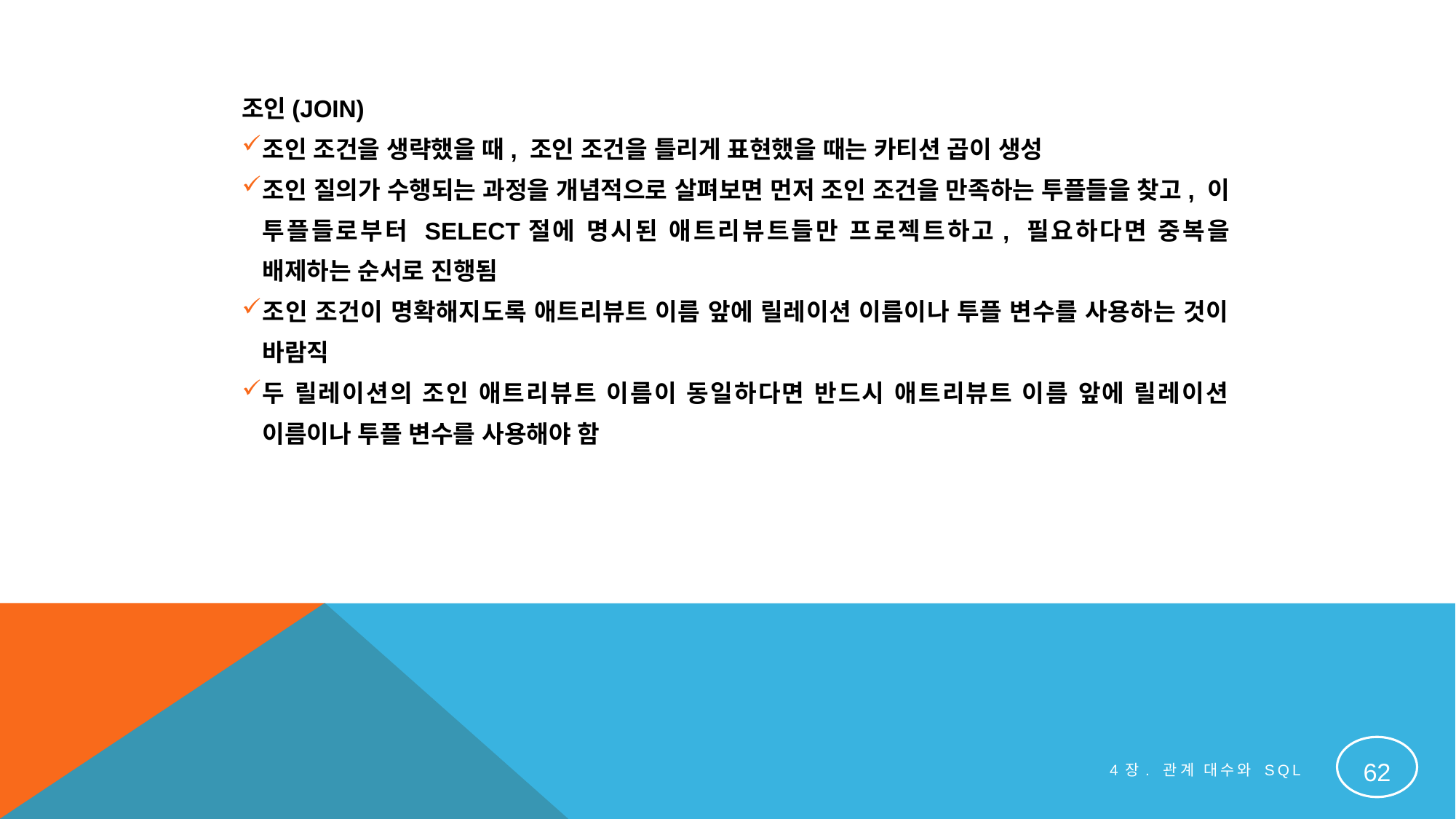

조인(JOIN)
조인 조건을 생략했을 때, 조인 조건을 틀리게 표현했을 때는 카티션 곱이 생성
조인 질의가 수행되는 과정을 개념적으로 살펴보면 먼저 조인 조건을 만족하는 투플들을 찾고, 이 투플들로부터 SELECT절에 명시된 애트리뷰트들만 프로젝트하고, 필요하다면 중복을 배제하는 순서로 진행됨
조인 조건이 명확해지도록 애트리뷰트 이름 앞에 릴레이션 이름이나 투플 변수를 사용하는 것이 바람직
두 릴레이션의 조인 애트리뷰트 이름이 동일하다면 반드시 애트리뷰트 이름 앞에 릴레이션 이름이나 투플 변수를 사용해야 함
62
4장. 관계 대수와 SQL